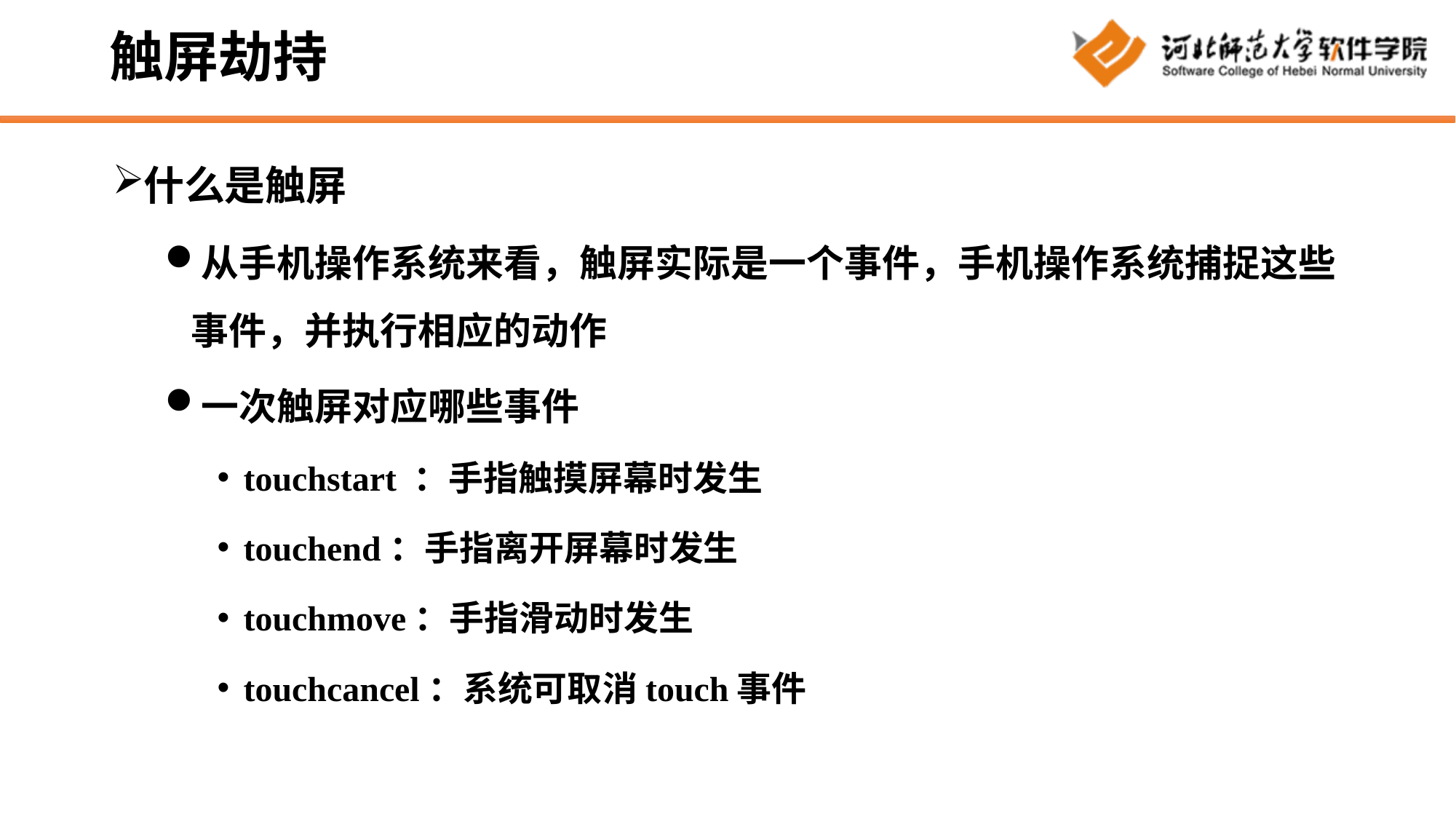

# 触屏劫持
什么是触屏
从手机操作系统来看，触屏实际是一个事件，手机操作系统捕捉这些事件，并执行相应的动作
一次触屏对应哪些事件
touchstart ：手指触摸屏幕时发生
touchend：手指离开屏幕时发生
touchmove：手指滑动时发生
touchcancel：系统可取消touch事件